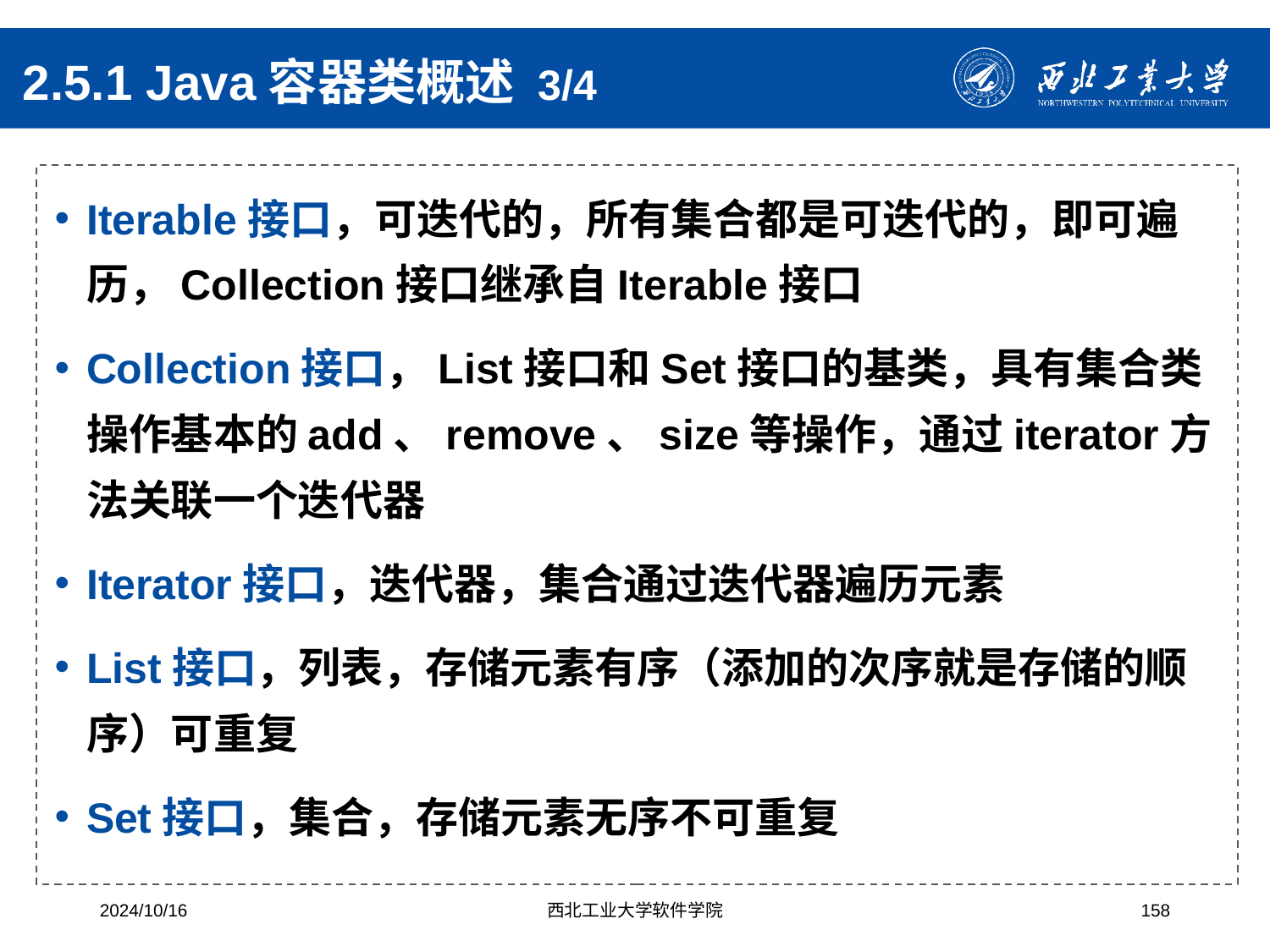

# 2.5.1 Java容器类概述 3/4
Iterable接口，可迭代的，所有集合都是可迭代的，即可遍历，Collection接口继承自Iterable接口
Collection接口，List接口和Set接口的基类，具有集合类操作基本的add、remove、size等操作，通过iterator方法关联一个迭代器
Iterator接口，迭代器，集合通过迭代器遍历元素
List接口，列表，存储元素有序（添加的次序就是存储的顺序）可重复
Set接口，集合，存储元素无序不可重复
2024/10/16
西北工业大学软件学院
158